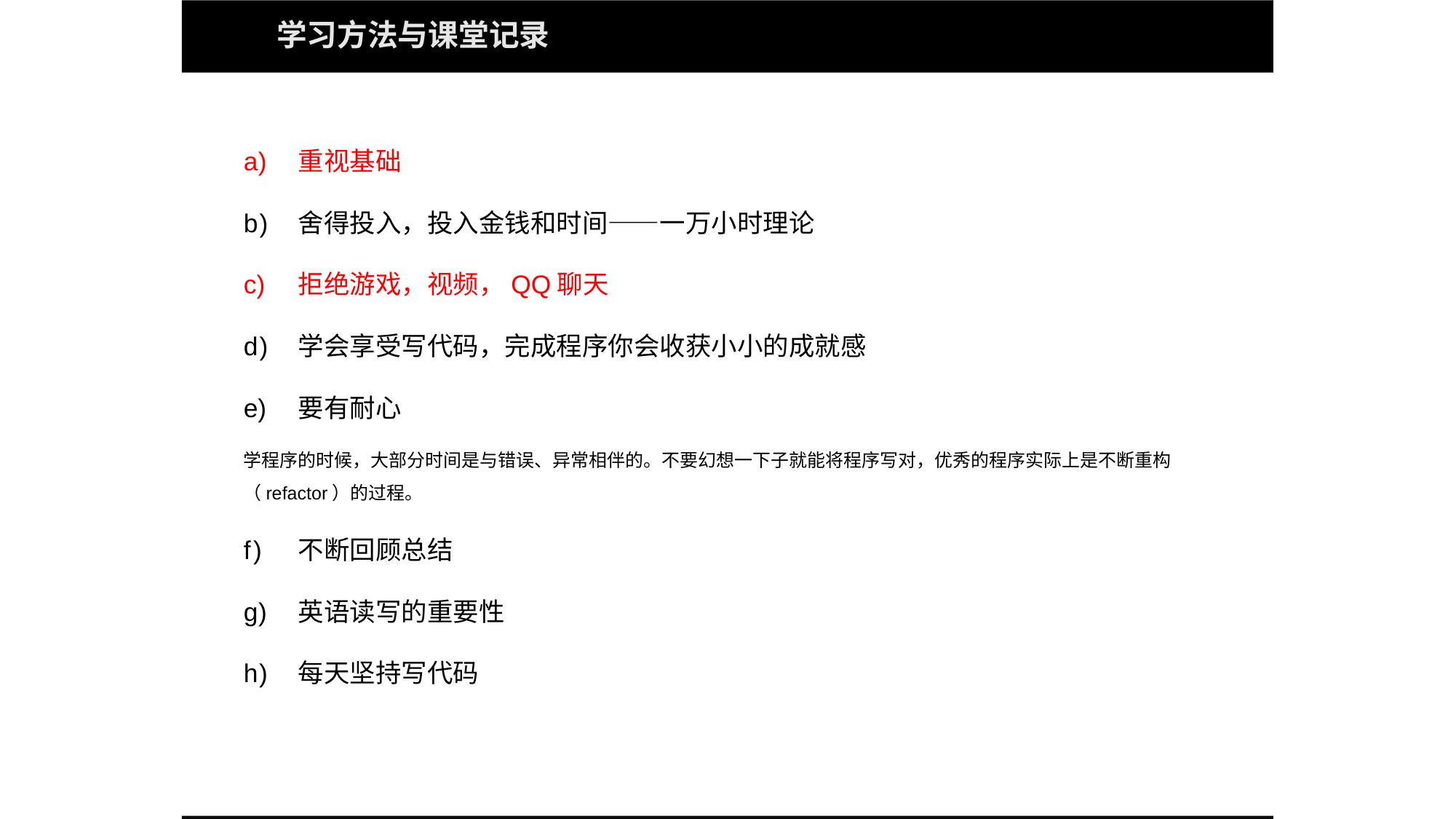

# 学习方法与课堂记录
重视基础
舍得投入，投入金钱和时间——一万小时理论
拒绝游戏，视频，QQ聊天
学会享受写代码，完成程序你会收获小小的成就感
要有耐心
学程序的时候，大部分时间是与错误、异常相伴的。不要幻想一下子就能将程序写对，优秀的程序实际上是不断重构（refactor）的过程。
不断回顾总结
英语读写的重要性
每天坚持写代码